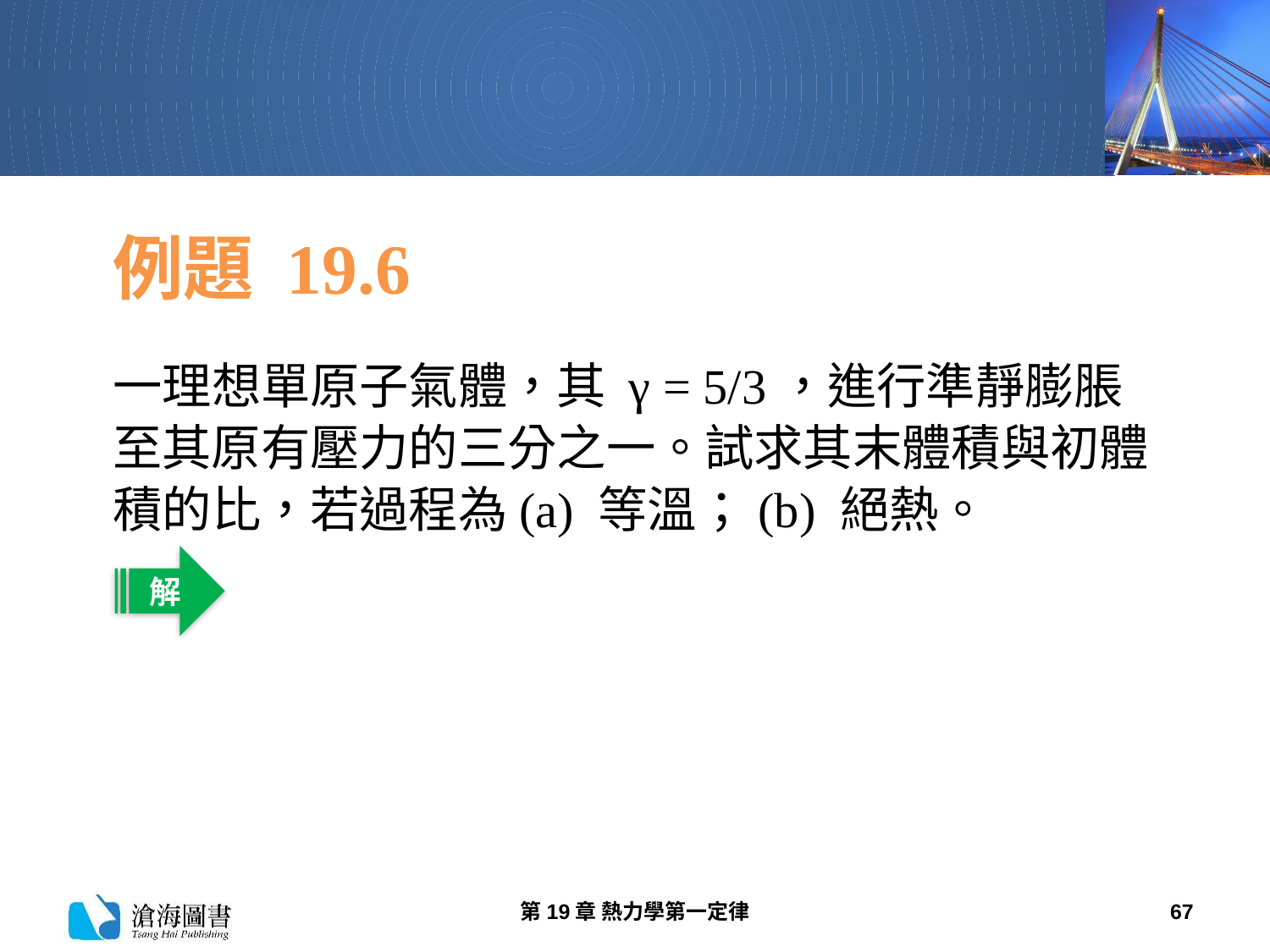

# 例題 19.6
一理想單原子氣體，其 γ = 5/3，進行準靜膨脹至其原有壓力的三分之一。試求其末體積與初體積的比，若過程為(a) 等溫；(b) 絕熱。
解
第19章 熱力學第一定律
67